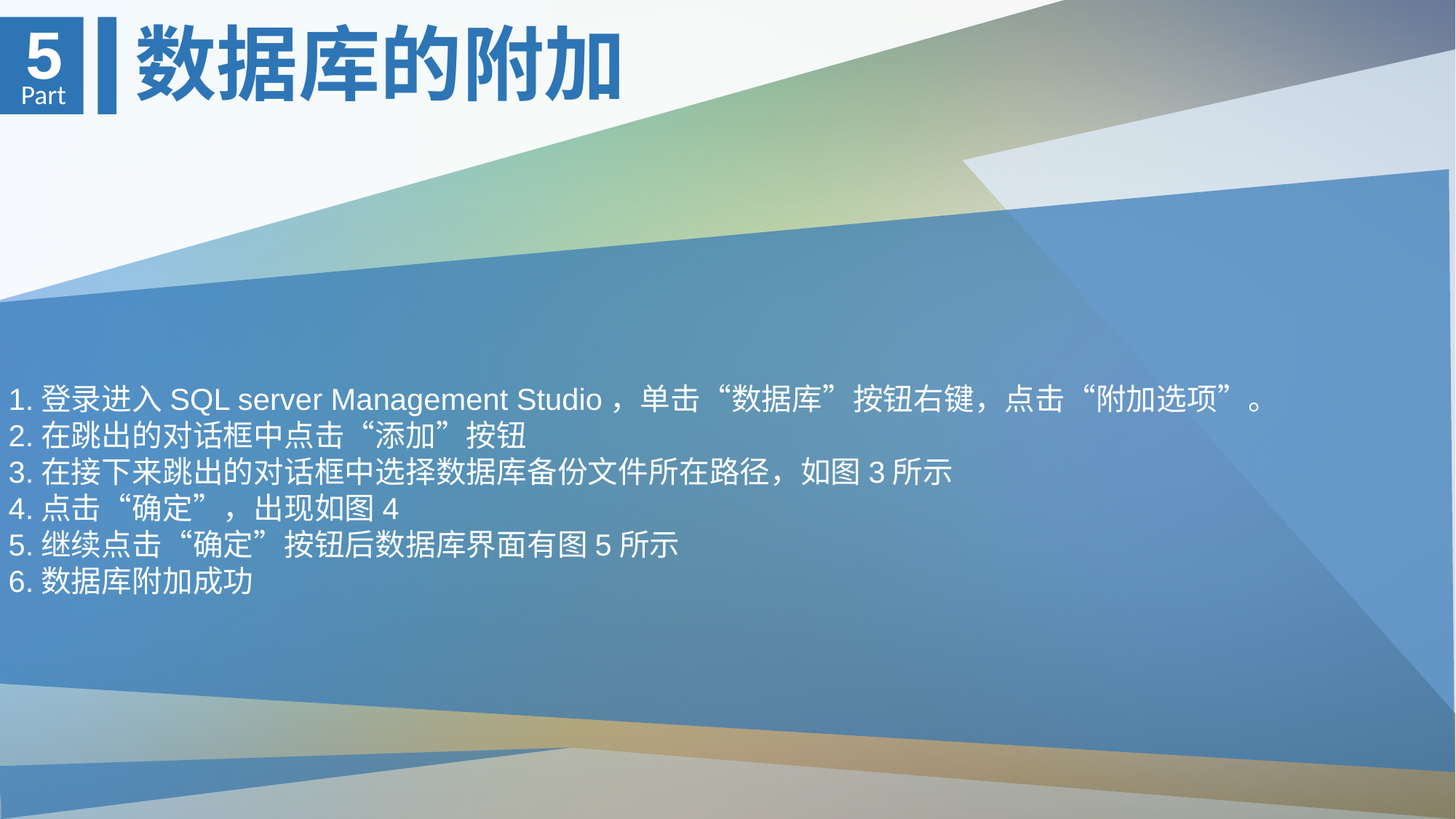

数据库的附加
5
Part

1.登录进入SQL server Management Studio，单击“数据库”按钮右键，点击“附加选项”。
2.在跳出的对话框中点击“添加”按钮
3.在接下来跳出的对话框中选择数据库备份文件所在路径，如图3所示
4.点击“确定”，出现如图4
5.继续点击“确定”按钮后数据库界面有图5所示
6.数据库附加成功